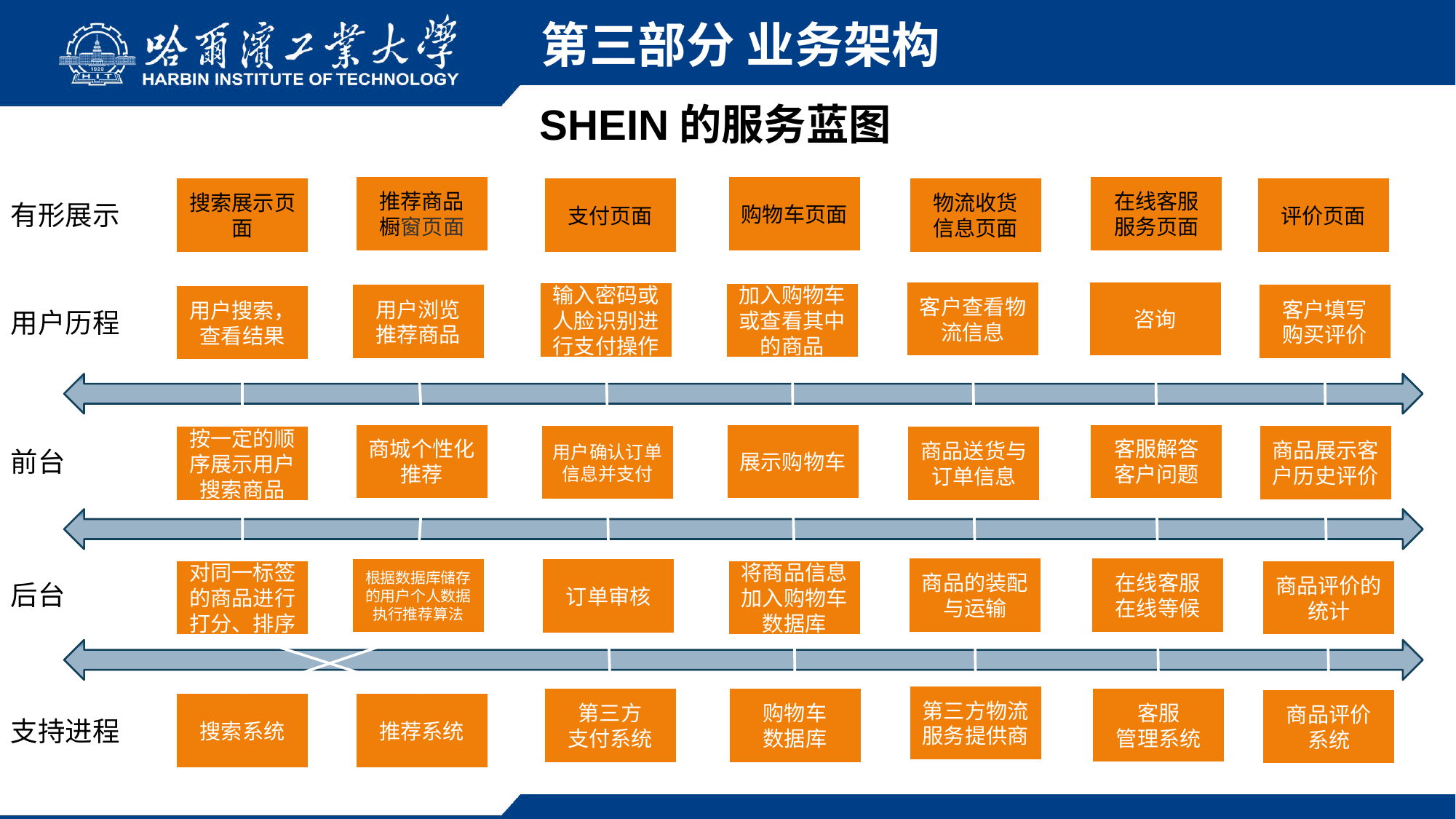

第三部分 业务架构
SHEIN的服务蓝图
推荐商品
橱窗页面
购物车页面
在线客服
服务页面
搜索展示页面
支付页面
物流收货
信息页面
评价页面
有形展示
客户查看物流信息
咨询
输入密码或人脸识别进行支付操作
加入购物车或查看其中的商品
用户浏览
推荐商品
客户填写
购买评价
用户搜索，查看结果
用户历程

商城个性化推荐
展示购物车
客服解答
客户问题
用户确认订单信息并支付
商品展示客户历史评价
按一定的顺序展示用户搜索商品
商品送货与订单信息
前台

商品的装配与运输
在线客服
在线等候
根据数据库储存的用户个人数据执行推荐算法
订单审核
对同一标签的商品进行打分、排序
将商品信息加入购物车数据库
商品评价的统计
后台

第三方物流服务提供商
客服
管理系统
第三方
支付系统
购物车
数据库
商品评价
系统
搜索系统
推荐系统
支持进程